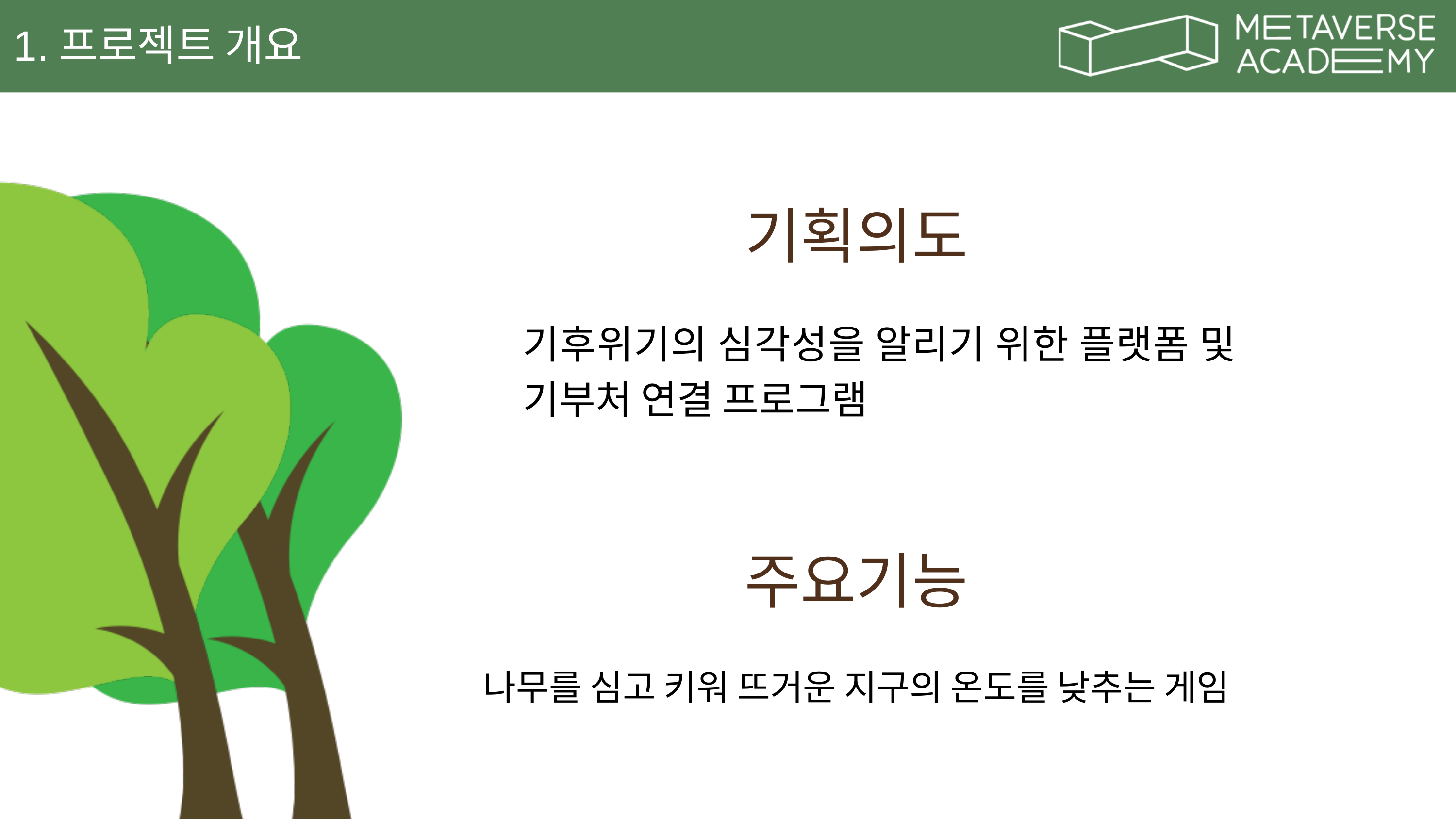

1.프로젝트 개요

기획의도
기후위기의 심각성을 알리기 위한 플랫폼 및 기부처 연결 프로그램
주요기능
나무를 심고 키워 뜨거운 지구의 온도를 낮추는 게임